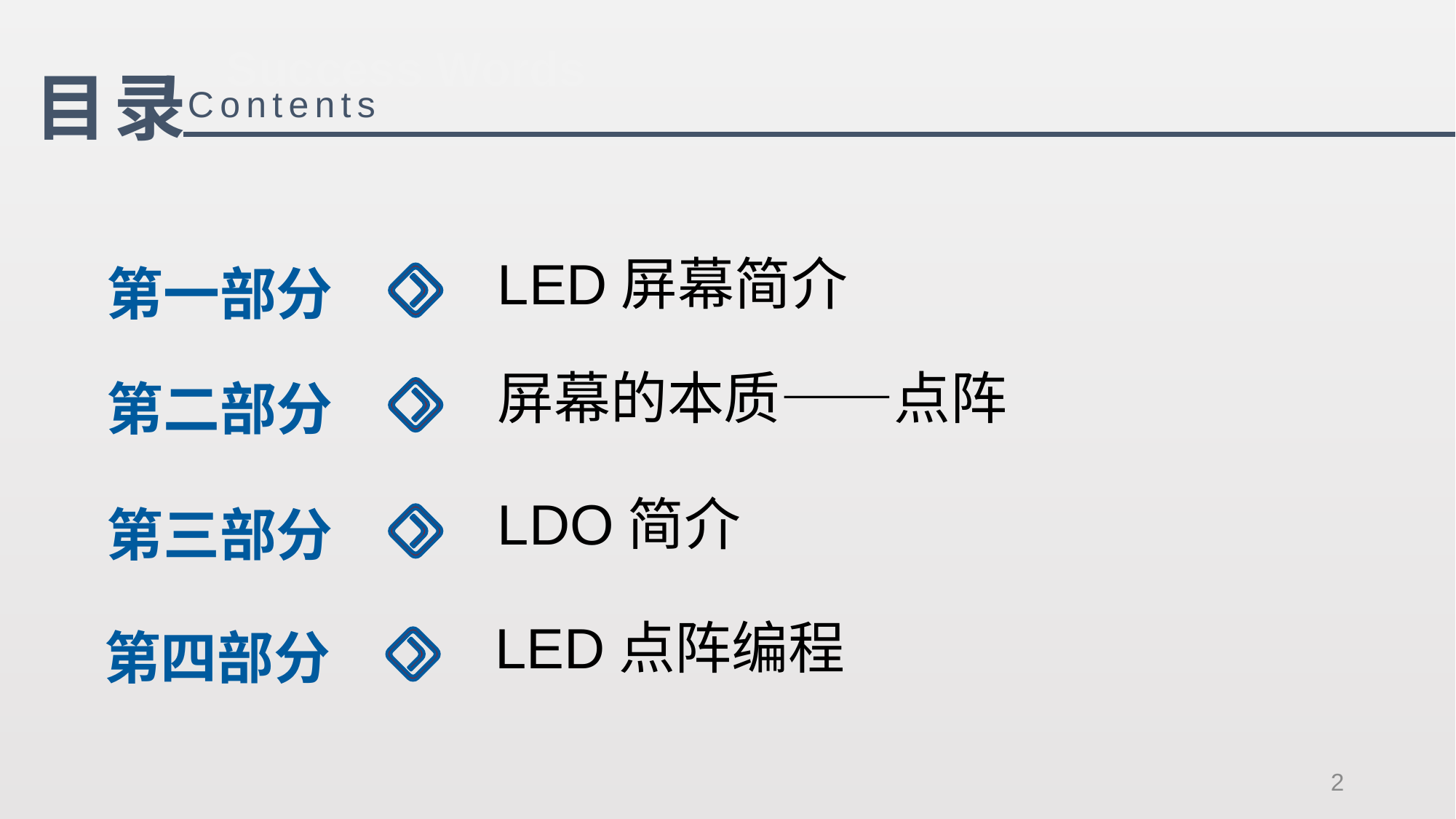

Success Words
目录
Contents
LED屏幕简介
第一部分

屏幕的本质——点阵
第二部分

LDO简介
第三部分

LED点阵编程
第四部分

2